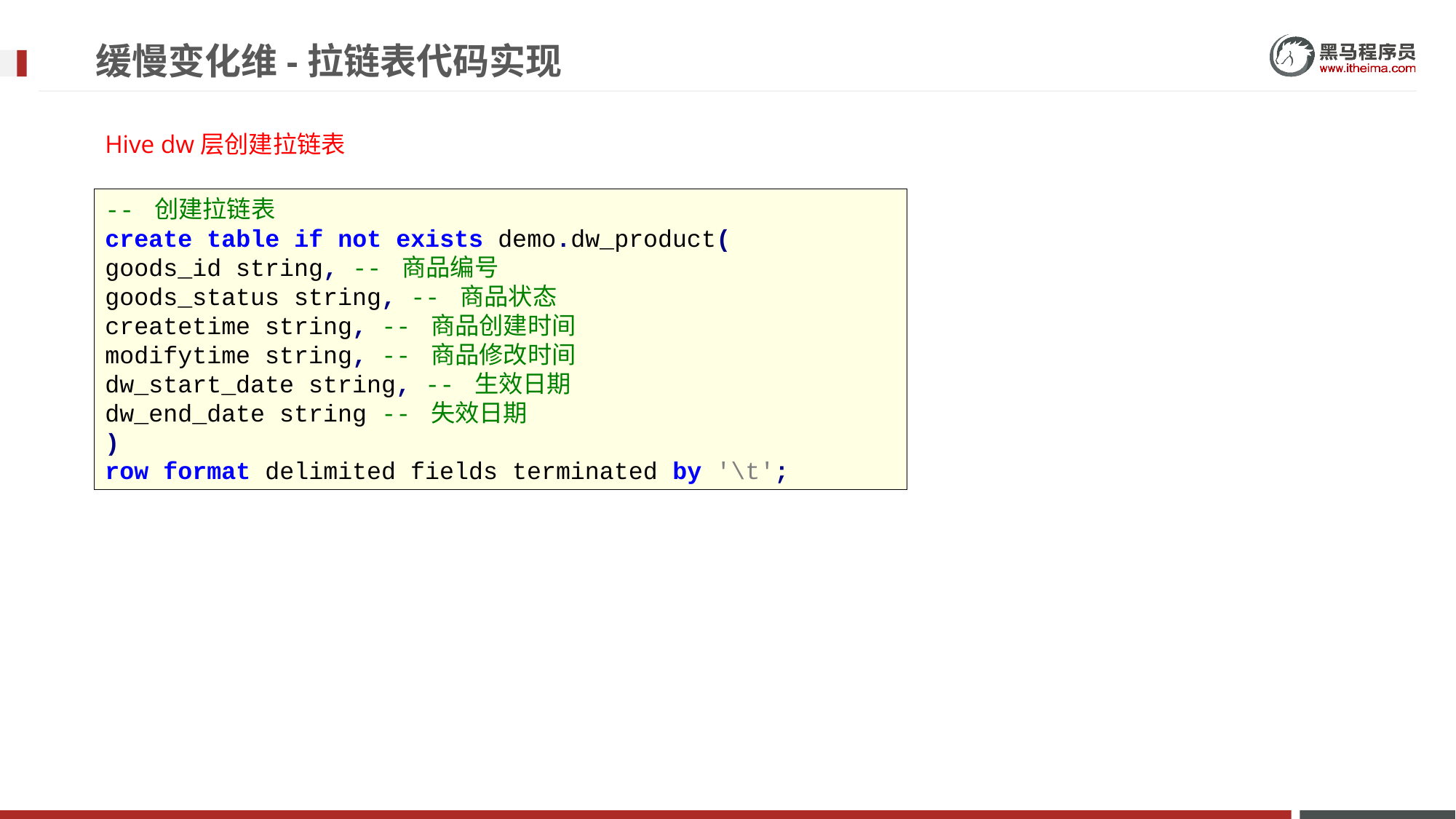

# 缓慢变化维-拉链表代码实现
Hive dw层创建拉链表
-- 创建拉链表
create table if not exists demo.dw_product(
goods_id string, -- 商品编号
goods_status string, -- 商品状态
createtime string, -- 商品创建时间
modifytime string, -- 商品修改时间
dw_start_date string, -- 生效日期
dw_end_date string -- 失效日期
)
row format delimited fields terminated by '\t';